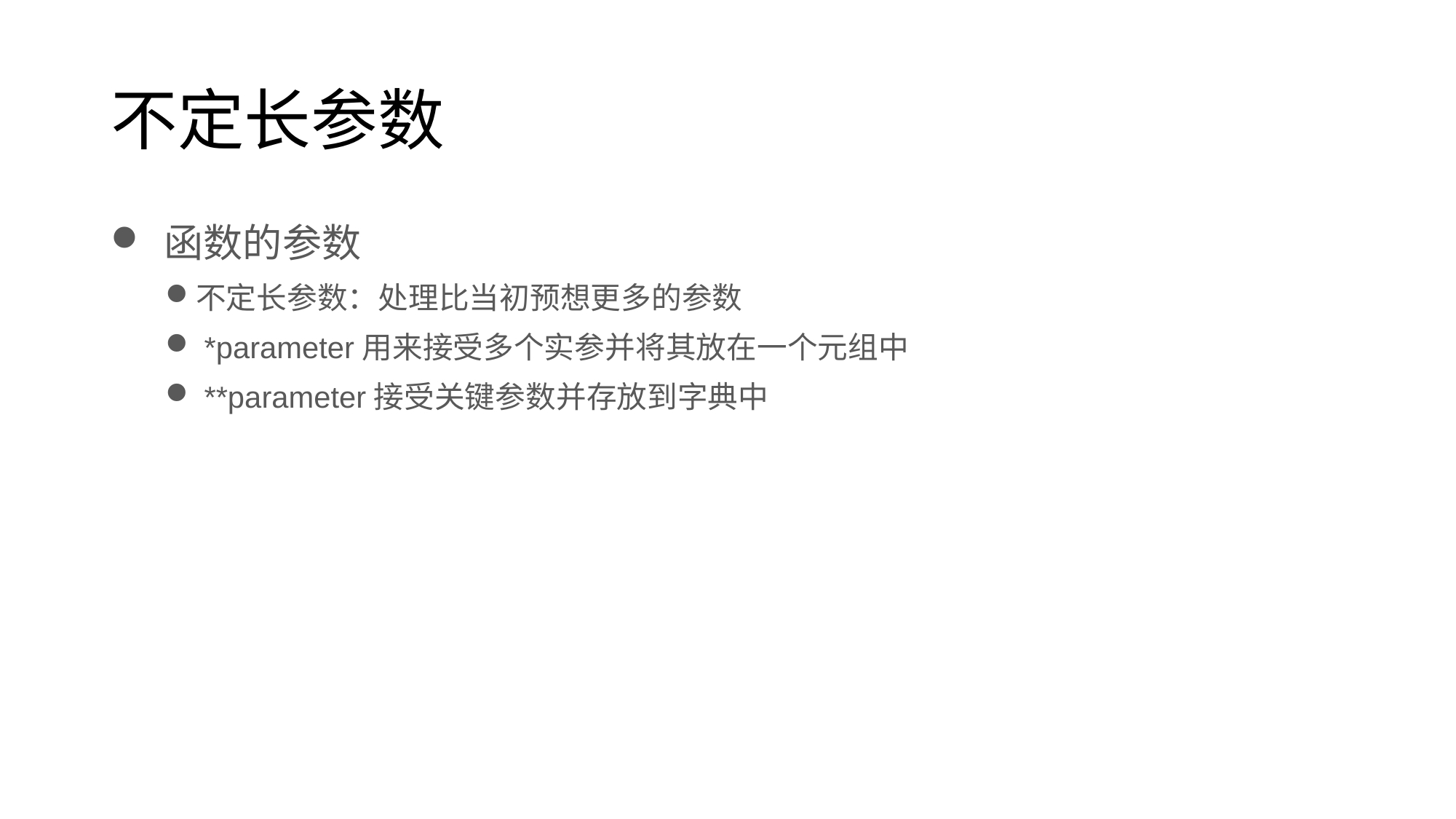

# 不定长参数
 函数的参数
不定长参数：处理比当初预想更多的参数
 *parameter用来接受多个实参并将其放在一个元组中
 **parameter接受关键参数并存放到字典中